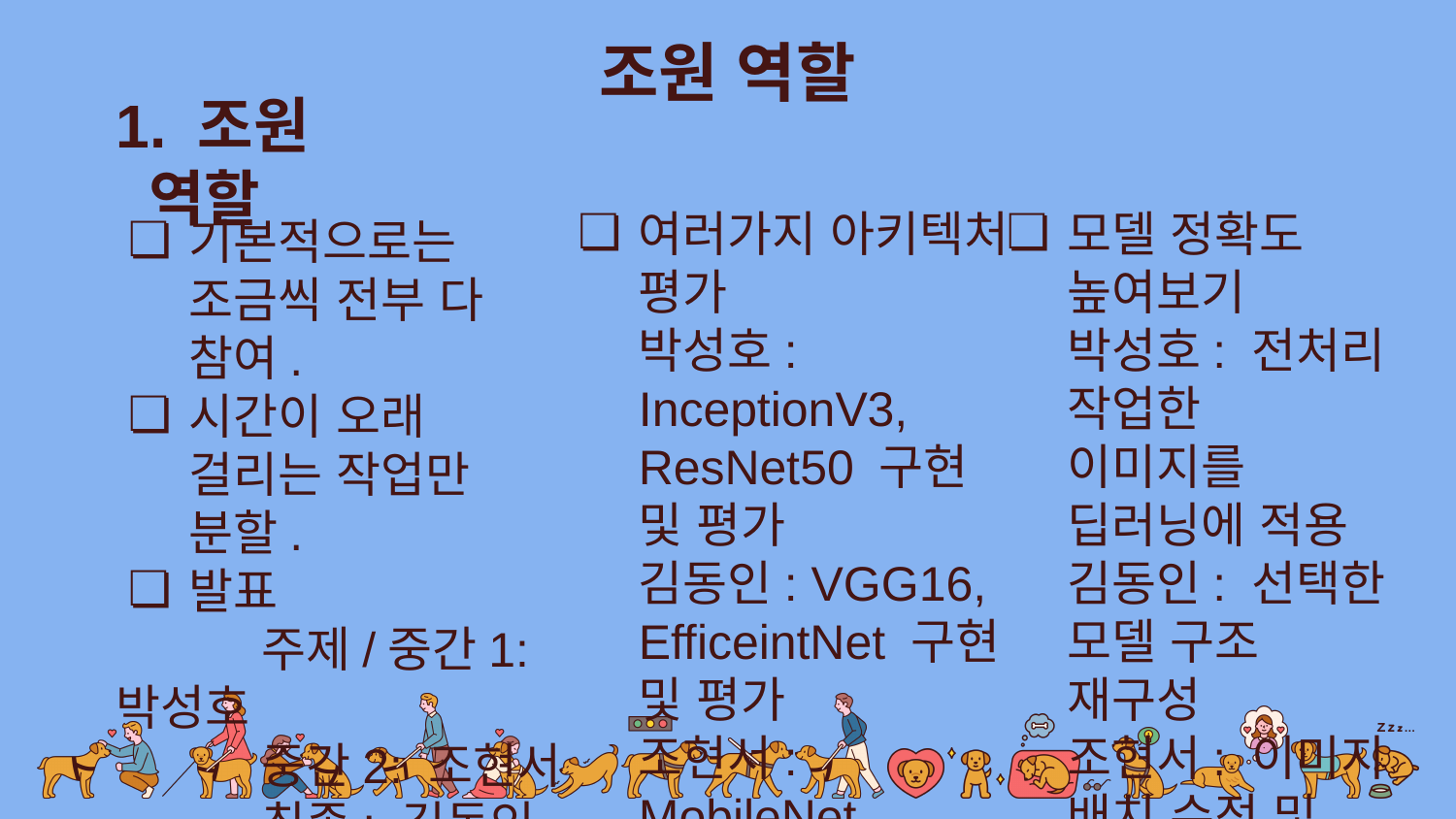

조원 역할
1. 조원 역할
여러가지 아키텍처 평가
박성호: InceptionV3, ResNet50 구현 및 평가
김동인: VGG16, EfficeintNet 구현 및 평가
조현서: MobileNet, DenseNet121 구현 및 평가

모델 정확도 높여보기
박성호: 전처리 작업한 이미지를 딥러닝에 적용
김동인: 선택한 모델 구조 재구성
조현서: 이미지 배치 수정 및 삭제
	(파라미터 수정은 다 같이)
기본적으로는 조금씩 전부 다 참여.
시간이 오래 걸리는 작업만 분할.
발표
	주제/중간1: 박성호
	중간2: 조현서
	최종: 김동인